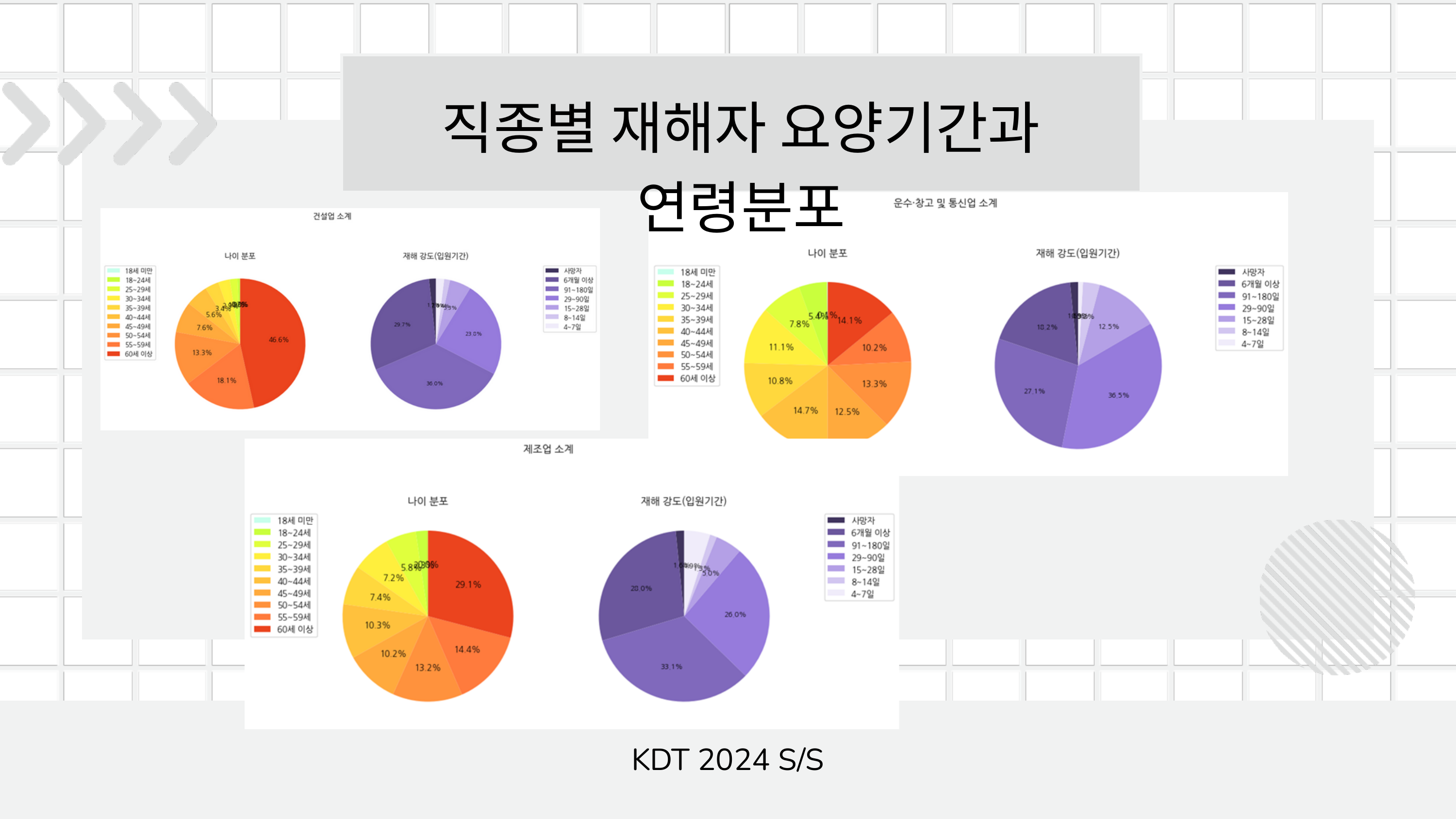

직종별 재해자 요양기간과 연령분포

KDT 2024 S/S